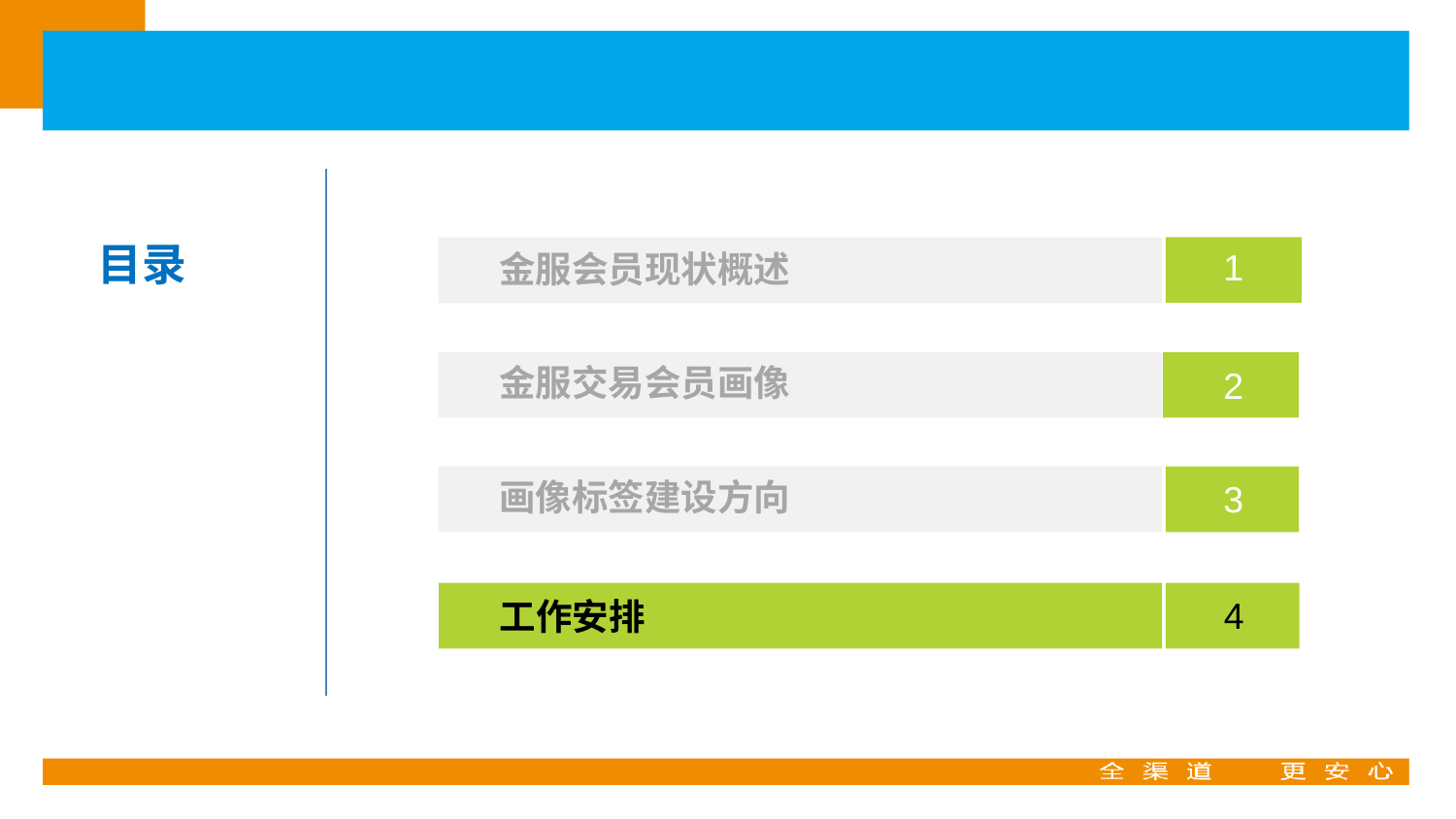

目录

1
金服会员现状概述
金服交易会员画像

2
画像标签建设方向

3
工作安排

4